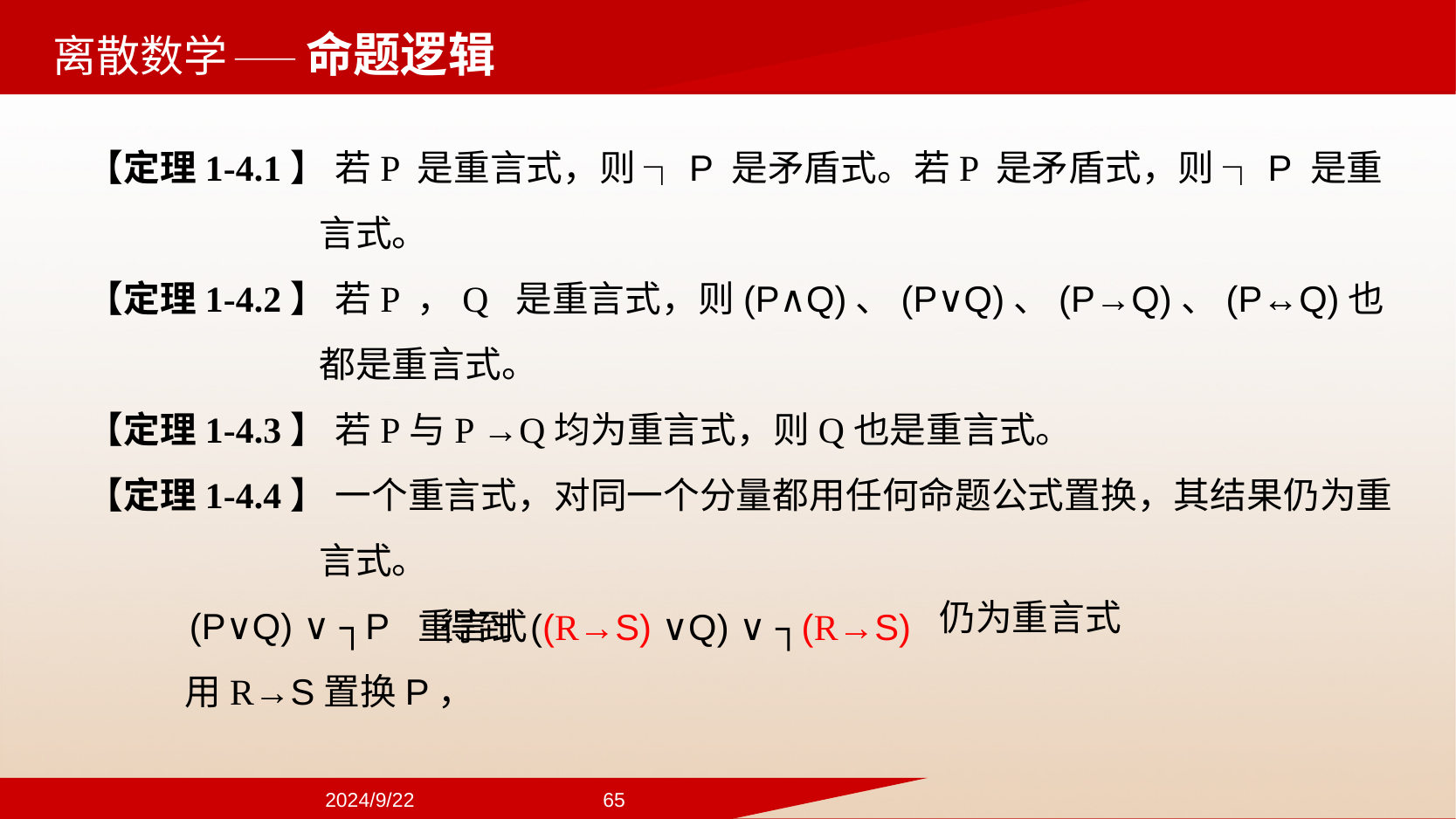

——命题逻辑
【定理1-4.1】 若P 是重言式，则 ┐P 是矛盾式。若P 是矛盾式，则 ┐P 是重言式。
【定理1-4.2】 若P ，Q  是重言式，则(P∧Q)、(P∨Q)、(P→Q)、(P↔Q)也都是重言式。
【定理1-4.3】 若P与P →Q均为重言式，则Q也是重言式。
【定理1-4.4】 一个重言式，对同一个分量都用任何命题公式置换，其结果仍为重言式。
(P∨Q) ∨ ┐P  重言式
           用R→S置换P，
得到 ((R→S) ∨Q) ∨ ┐(R→S)
仍为重言式
2024/9/22
65